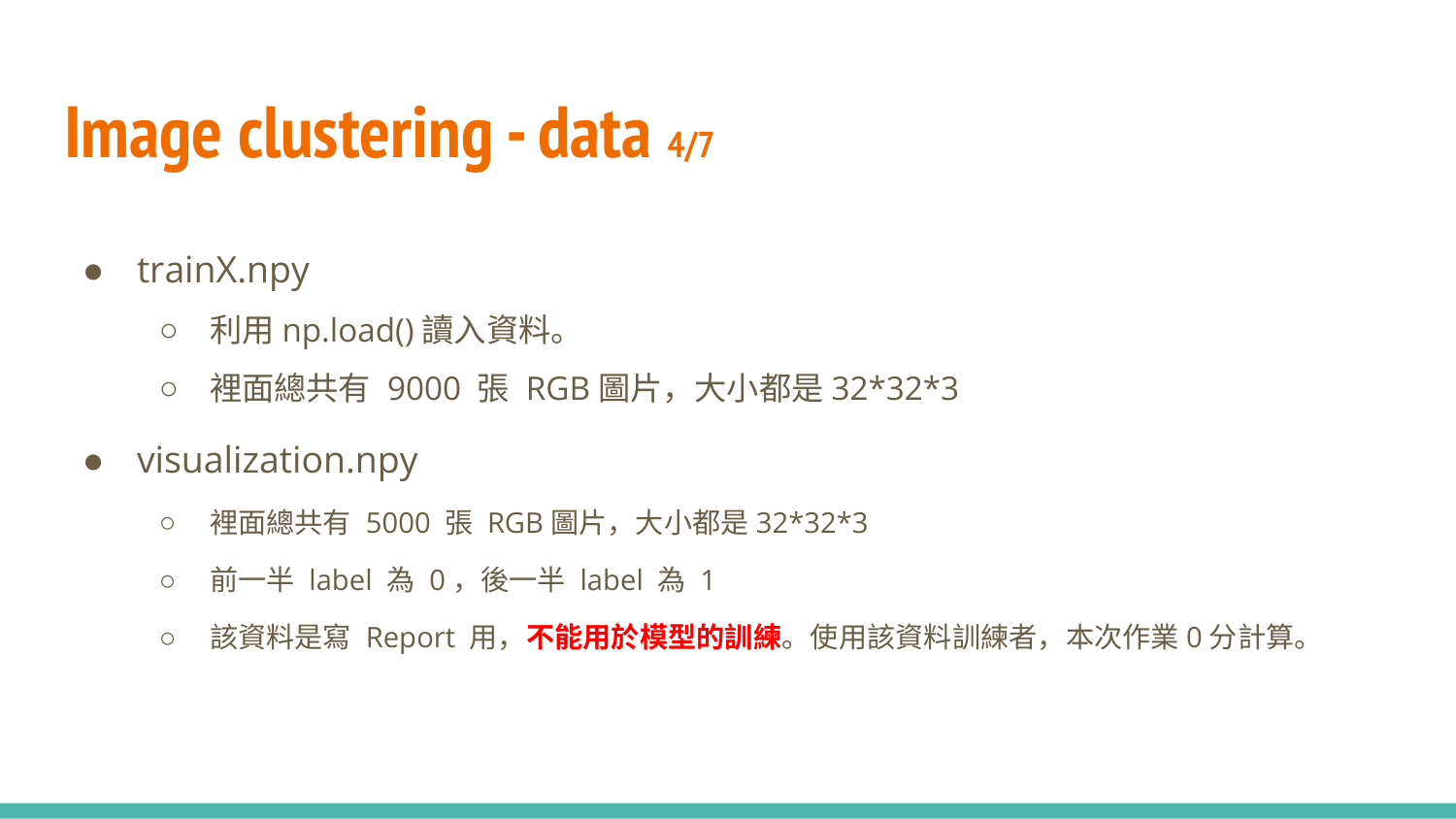

# Image clustering - data 4/7
trainX.npy
利用np.load()讀入資料。
裡面總共有 9000 張 RGB圖片，大小都是32*32*3
visualization.npy
裡面總共有 5000 張 RGB圖片，大小都是32*32*3
前一半 label 為 0，後一半 label 為 1
該資料是寫 Report 用，不能用於模型的訓練。使用該資料訓練者，本次作業0分計算。